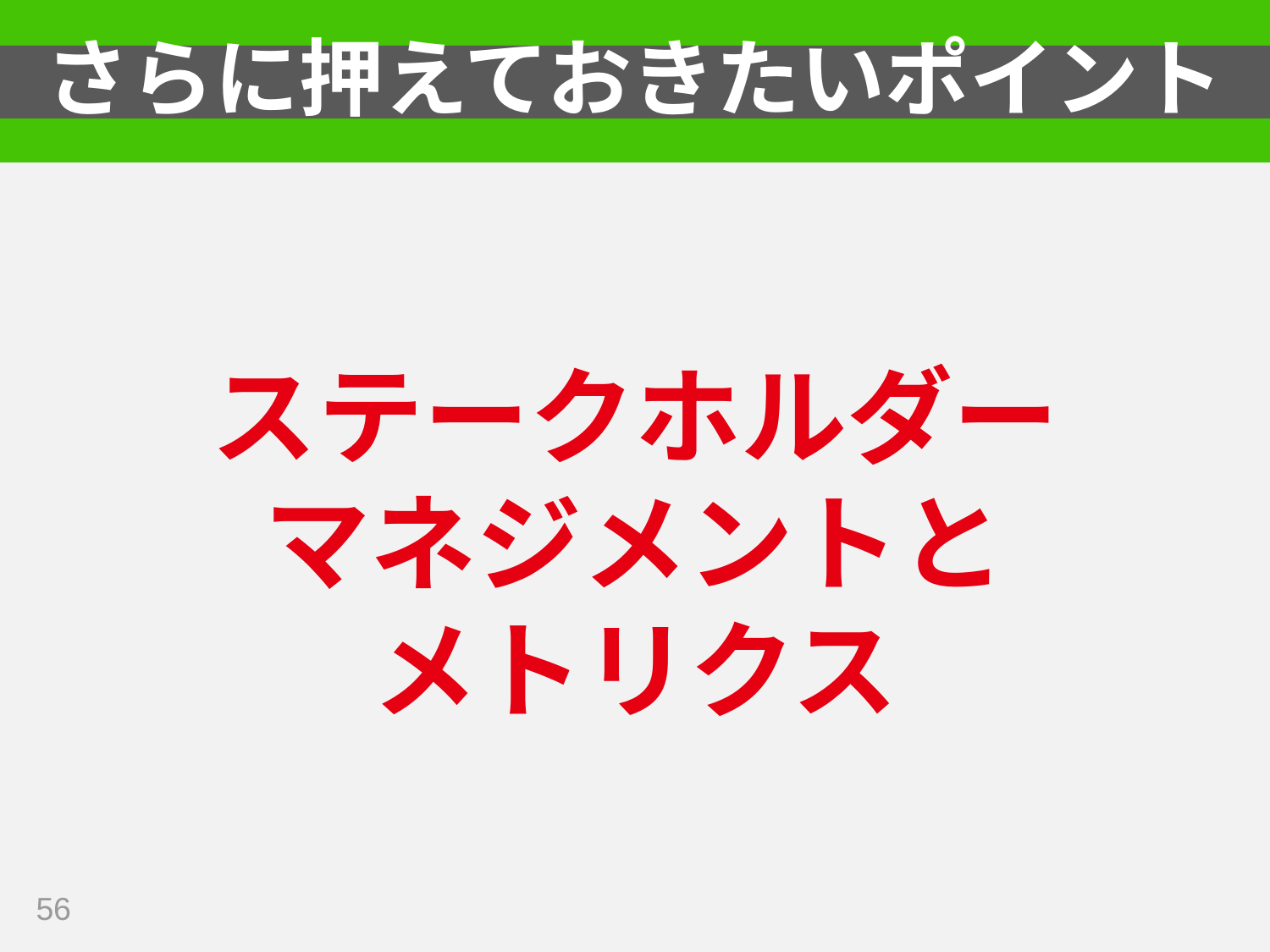

# さらに押えておきたいポイント
ステークホルダー
マネジメントと
メトリクス
56